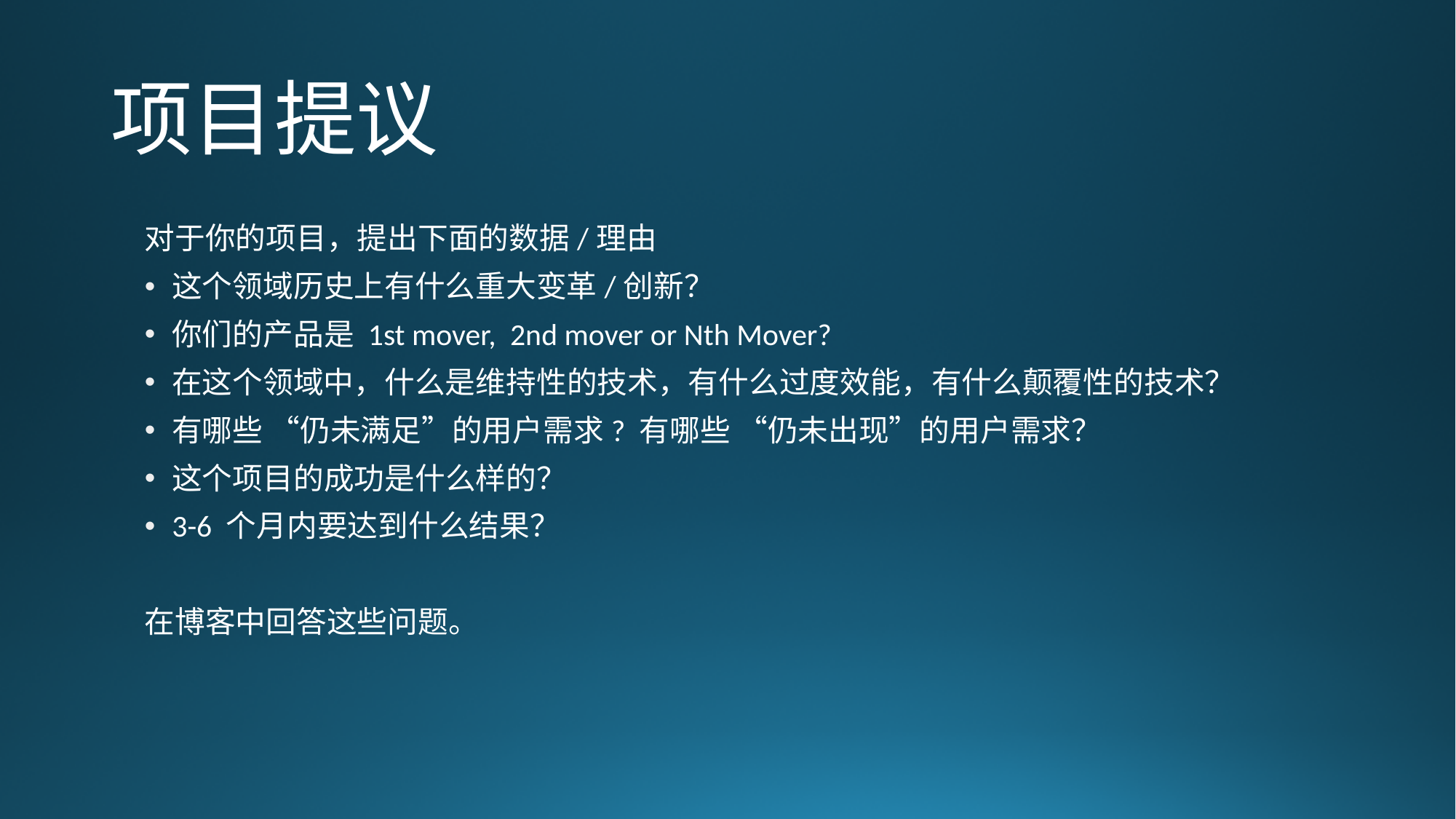

# 项目提议
对于你的项目，提出下面的数据/理由
这个领域历史上有什么重大变革/创新？
你们的产品是 1st mover,  2nd mover or Nth Mover?
在这个领域中，什么是维持性的技术，有什么过度效能，有什么颠覆性的技术？
有哪些 “仍未满足”的用户需求? 有哪些 “仍未出现”的用户需求？
这个项目的成功是什么样的？
3-6 个月内要达到什么结果？

在博客中回答这些问题。